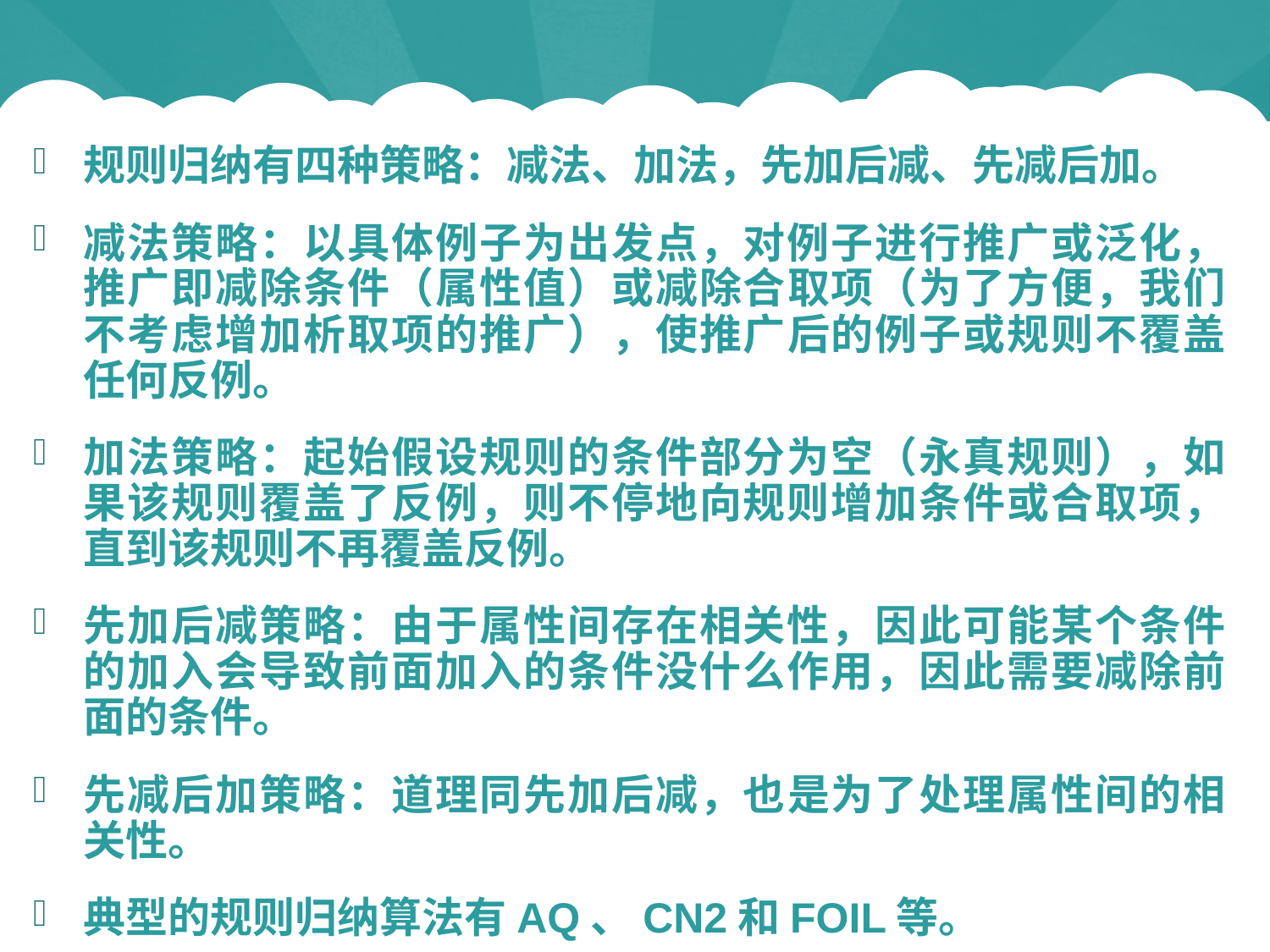

规则归纳有四种策略：减法、加法，先加后减、先减后加。
减法策略：以具体例子为出发点，对例子进行推广或泛化，推广即减除条件（属性值）或减除合取项（为了方便，我们不考虑增加析取项的推广），使推广后的例子或规则不覆盖任何反例。
加法策略：起始假设规则的条件部分为空（永真规则），如果该规则覆盖了反例，则不停地向规则增加条件或合取项，直到该规则不再覆盖反例。
先加后减策略：由于属性间存在相关性，因此可能某个条件的加入会导致前面加入的条件没什么作用，因此需要减除前面的条件。
先减后加策略：道理同先加后减，也是为了处理属性间的相关性。
典型的规则归纳算法有AQ、CN2和FOIL等。